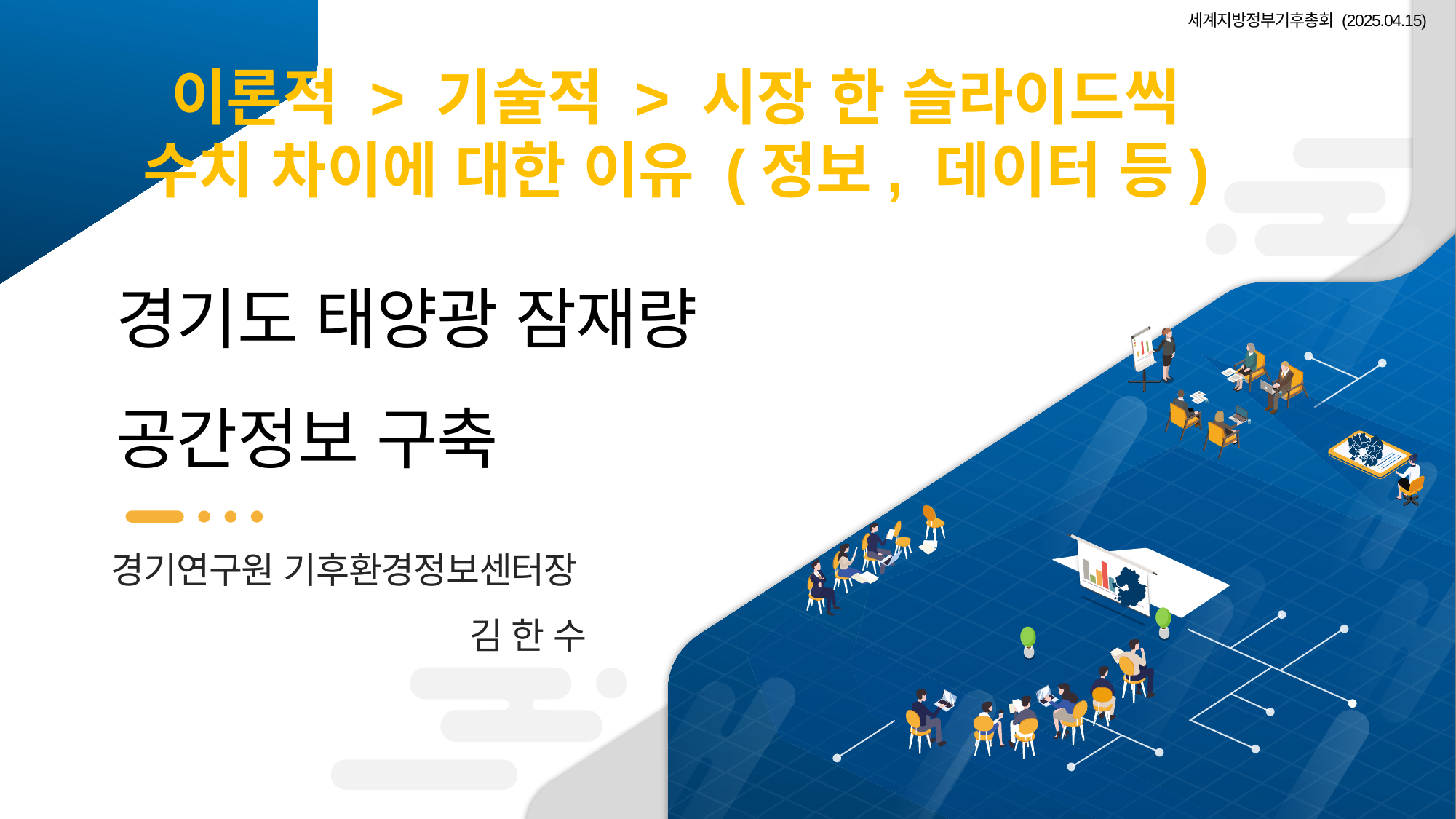

세계지방정부기후총회 (2025.04.15)
이론적 > 기술적 > 시장 한 슬라이드씩
수치 차이에 대한 이유 (정보, 데이터 등)
경기도 태양광 잠재량
공간정보 구축

경기연구원 기후환경정보센터장
김 한 수